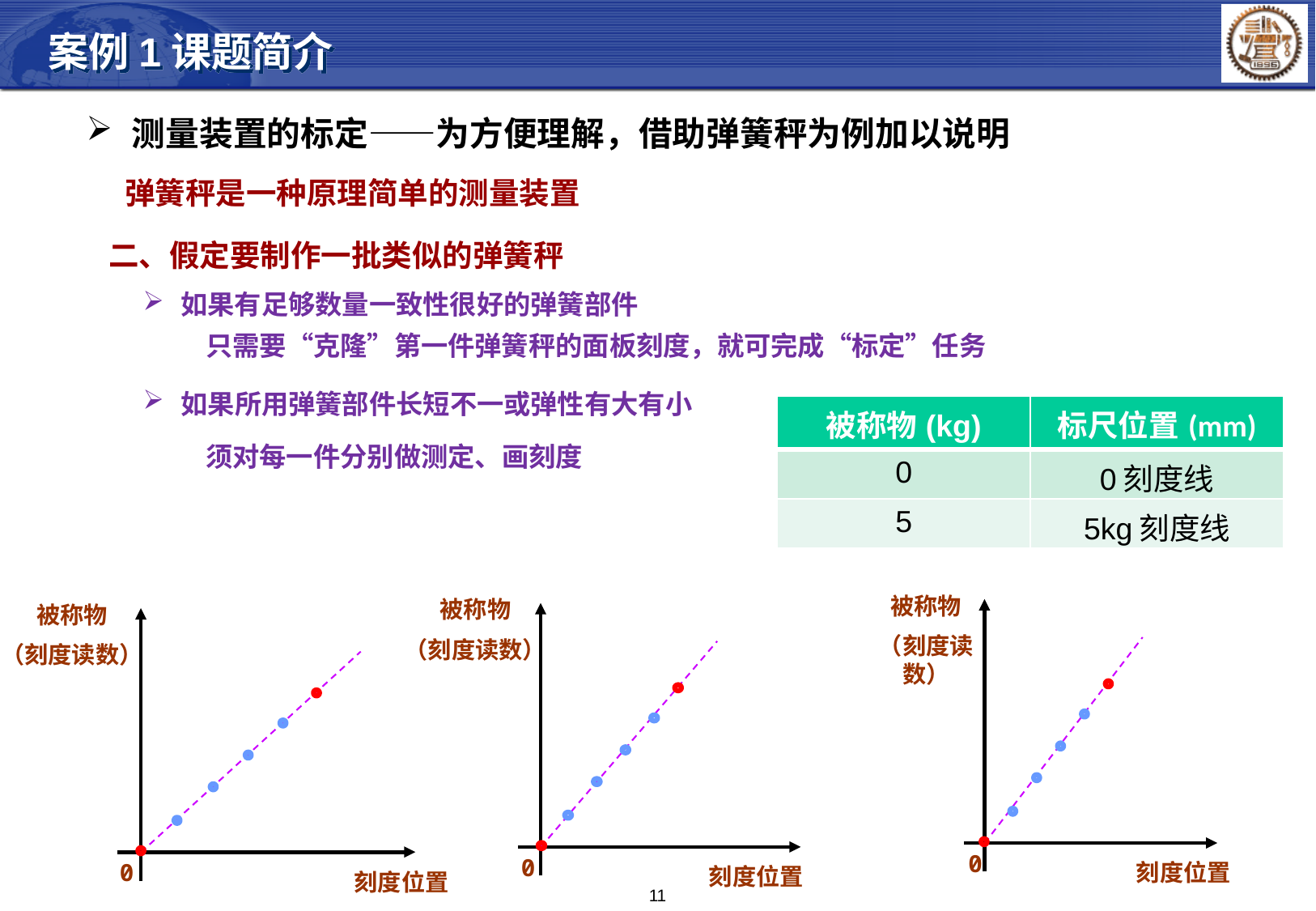

案例1课题简介
测量装置的标定——为方便理解，借助弹簧秤为例加以说明
弹簧秤是一种原理简单的测量装置
二、假定要制作一批类似的弹簧秤
如果有足够数量一致性很好的弹簧部件
只需要“克隆”第一件弹簧秤的面板刻度，就可完成“标定”任务
如果所用弹簧部件长短不一或弹性有大有小
| 被称物(kg) | 标尺位置 (mm) |
| --- | --- |
| 0 | 0刻度线 |
| 5 | 5kg刻度线 |
须对每一件分别做测定、画刻度
被称物
（刻度读数）
0
刻度位置
被称物
（刻度读数）
0
刻度位置
被称物
（刻度读数）
0
刻度位置

11